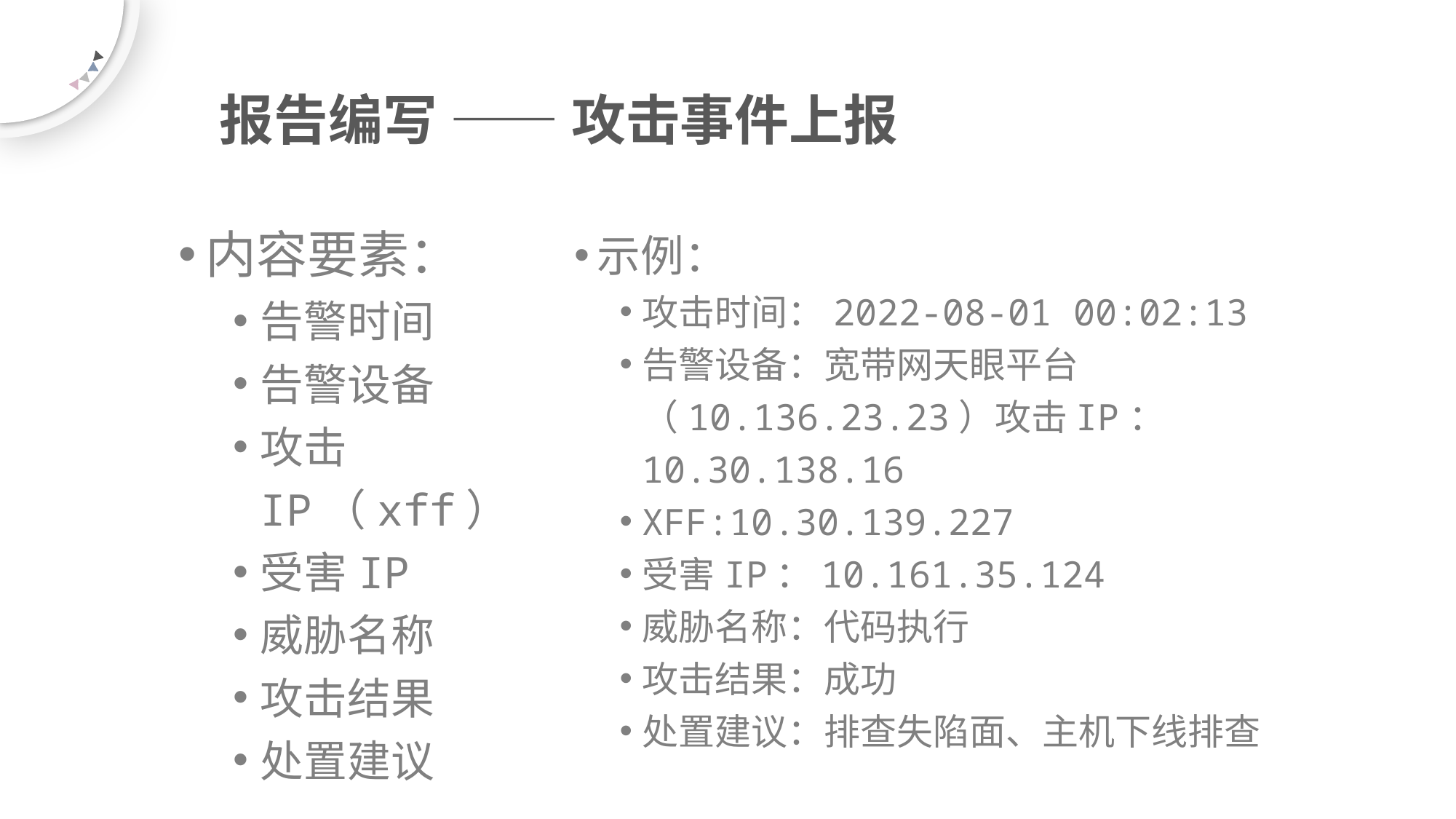

报告编写 —— 攻击事件上报
内容要素：
告警时间
告警设备
攻击IP（xff）
受害IP
威胁名称
攻击结果
处置建议

示例：
攻击时间：2022-08-01 00:02:13
告警设备：宽带网天眼平台（10.136.23.23）攻击IP：10.30.138.16
XFF:10.30.139.227
受害IP：10.161.35.124
威胁名称：代码执行
攻击结果：成功
处置建议：排查失陷面、主机下线排查